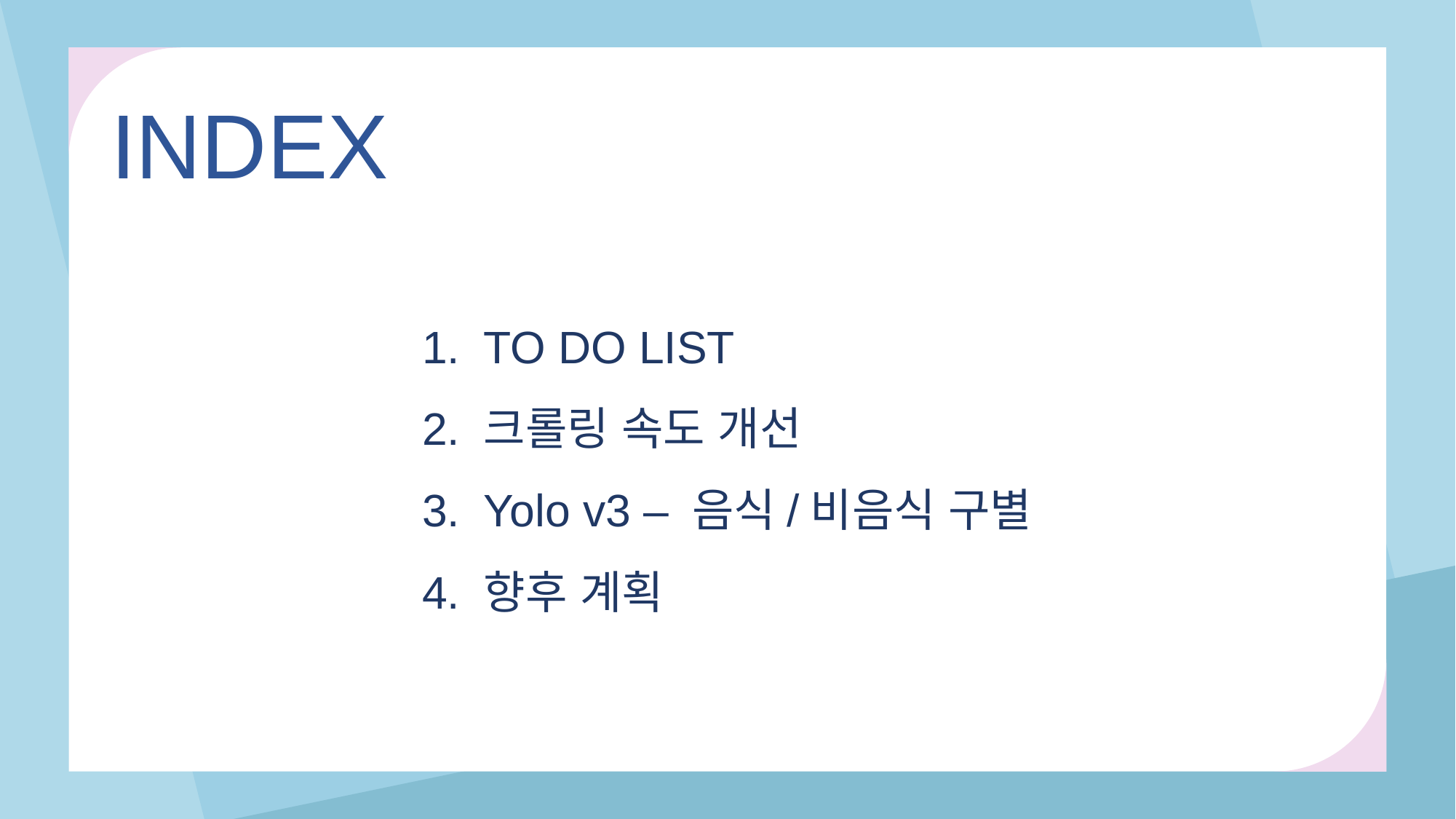

INDEX
TO DO LIST
크롤링 속도 개선
Yolo v3 – 음식/비음식 구별
향후 계획